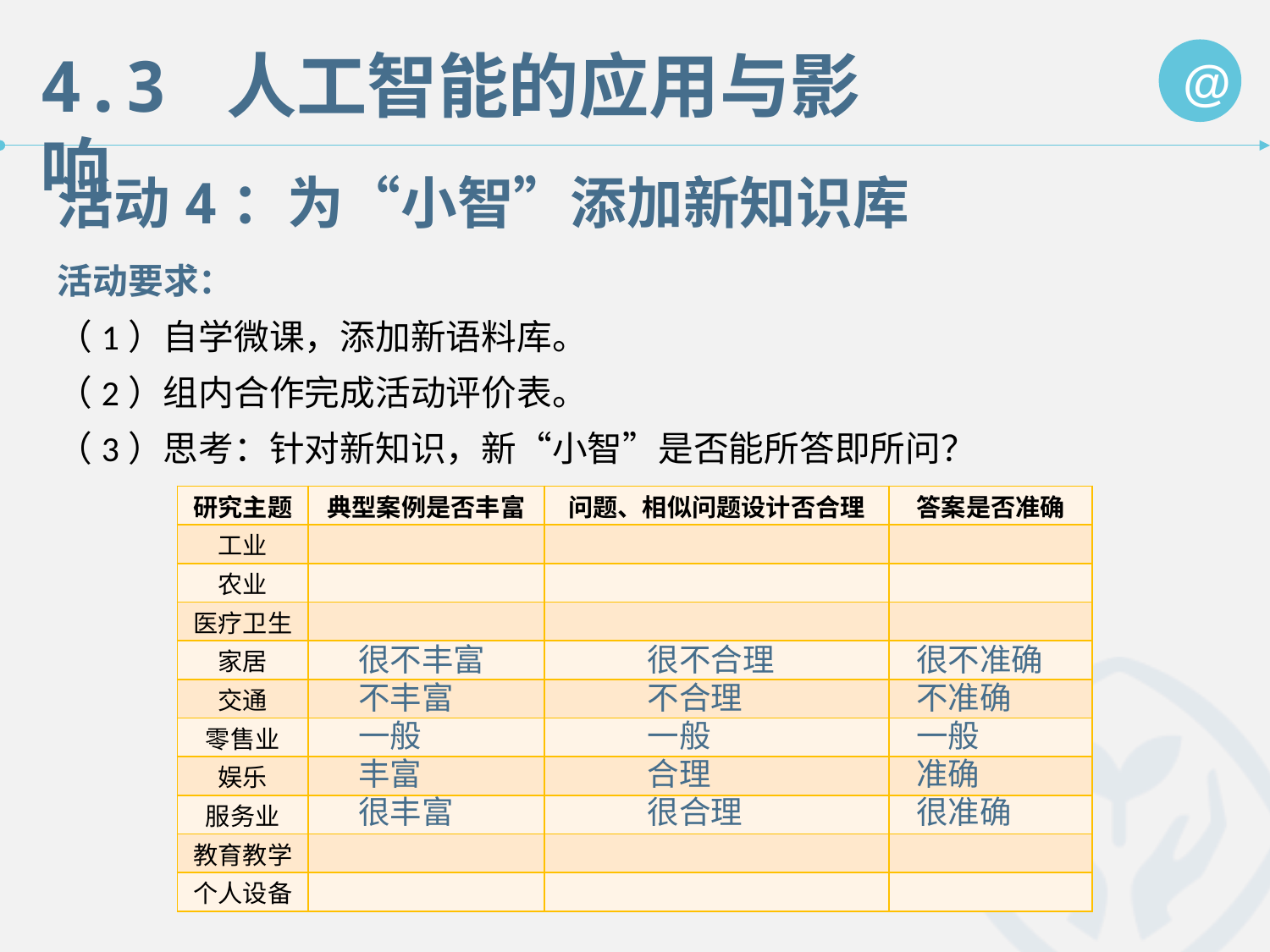

4.3 人工智能的应用与影响
@
活动4：为“小智”添加新知识库
活动要求：
（1）自学微课，添加新语料库。
（2）组内合作完成活动评价表。
（3）思考：针对新知识，新“小智”是否能所答即所问？
| 研究主题 | 典型案例是否丰富 | 问题、相似问题设计否合理 | 答案是否准确 |
| --- | --- | --- | --- |
| 工业 |  |  |  |
| 农业 |  |  |  |
| 医疗卫生 |  |  |  |
| 家居 |  |  |  |
| 交通 |  |  |  |
| 零售业 |  |  |  |
| 娱乐 |  |  |  |
| 服务业 |  |  |  |
| 教育教学 |  |  |  |
| 个人设备 |  |  |  |
很不丰富
不丰富
一般
丰富
很丰富
很不合理
不合理
一般
合理
很合理
很不准确
不准确
一般
准确
很准确